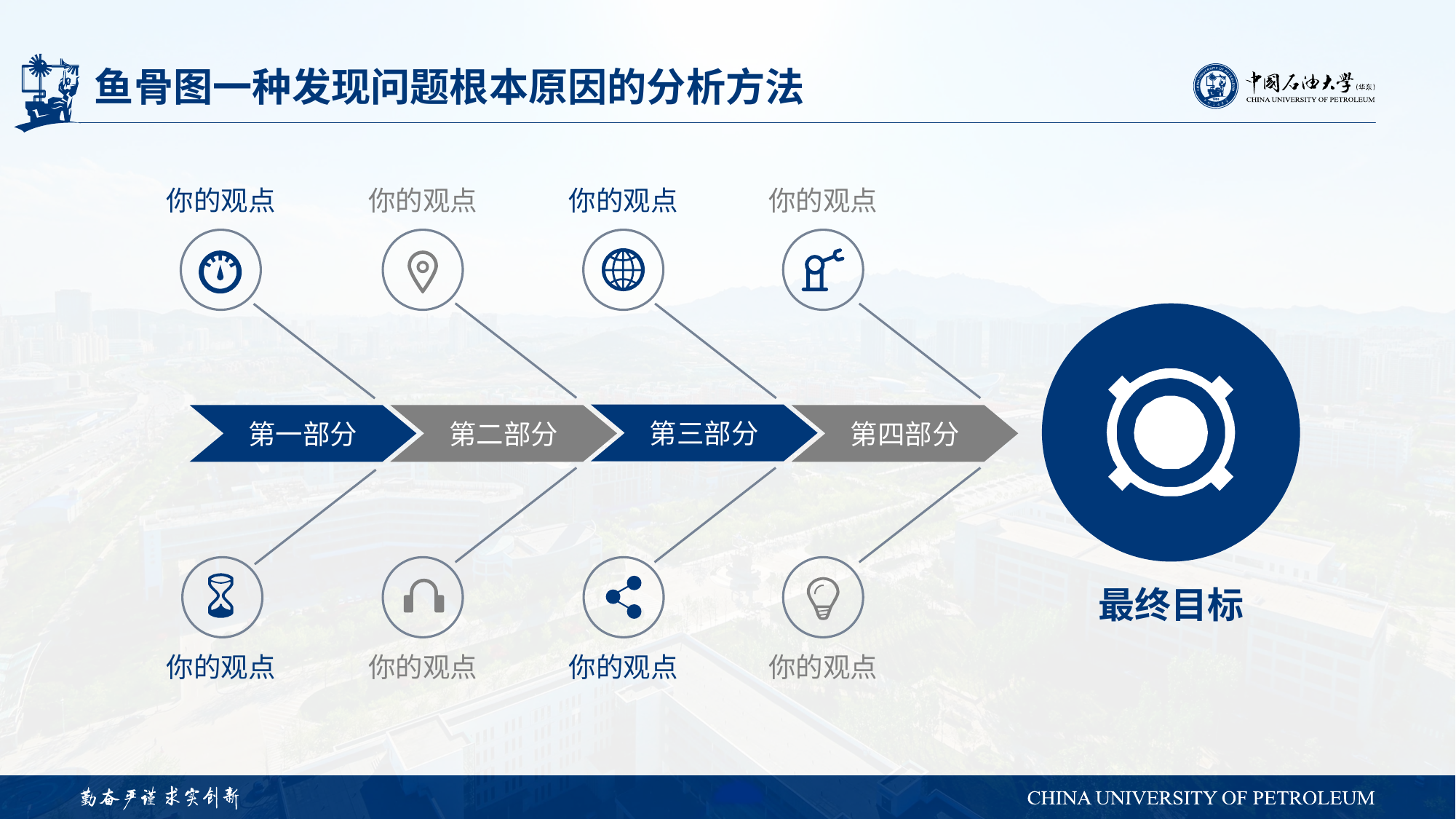

# 鱼骨图一种发现问题根本原因的分析方法
你的观点

你的观点

你的观点

你的观点

第二部分

最终目标
第一部分
第三部分
第四部分

你的观点

你的观点

你的观点

你的观点